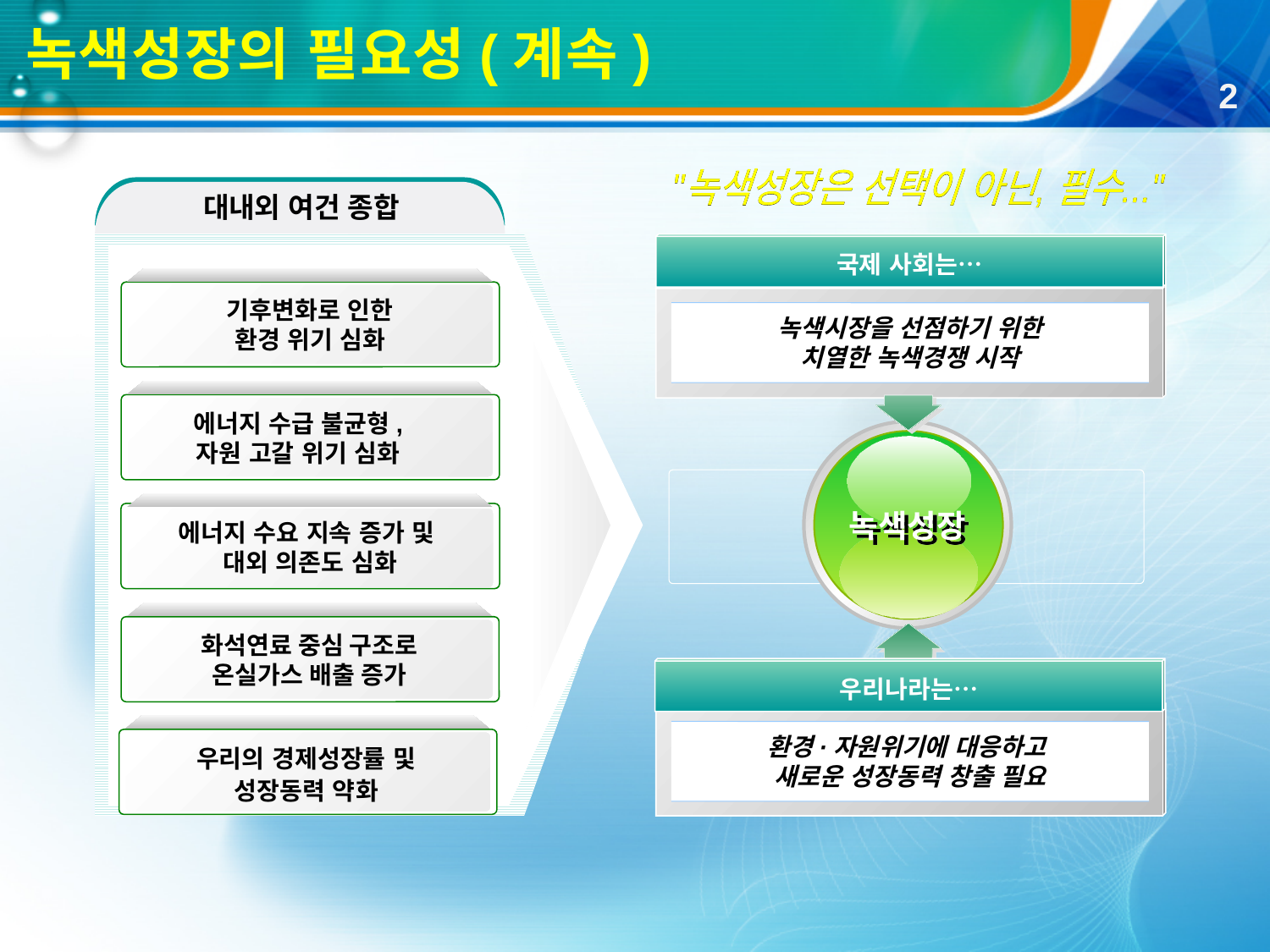

녹색성장의 필요성(계속)
2
"녹색성장은 선택이 아닌, 필수..."
"녹색성장은 선택이 아닌, 필수..."

대내외 여건 종합

국제 사회는…

기후변화로 인한
환경 위기 심화

녹색시장을 선점하기 위한
치열한 녹색경쟁 시작

에너지 수급 불균형,
자원 고갈 위기 심화

녹색성장

에너지 수요 지속 증가 및
대외 의존도 심화
녹색성장

화석연료 중심 구조로
온실가스 배출 증가

우리나라는…

우리의 경제성장률 및
성장동력 약화
환경·자원위기에 대응하고
새로운 성장동력 창출 필요